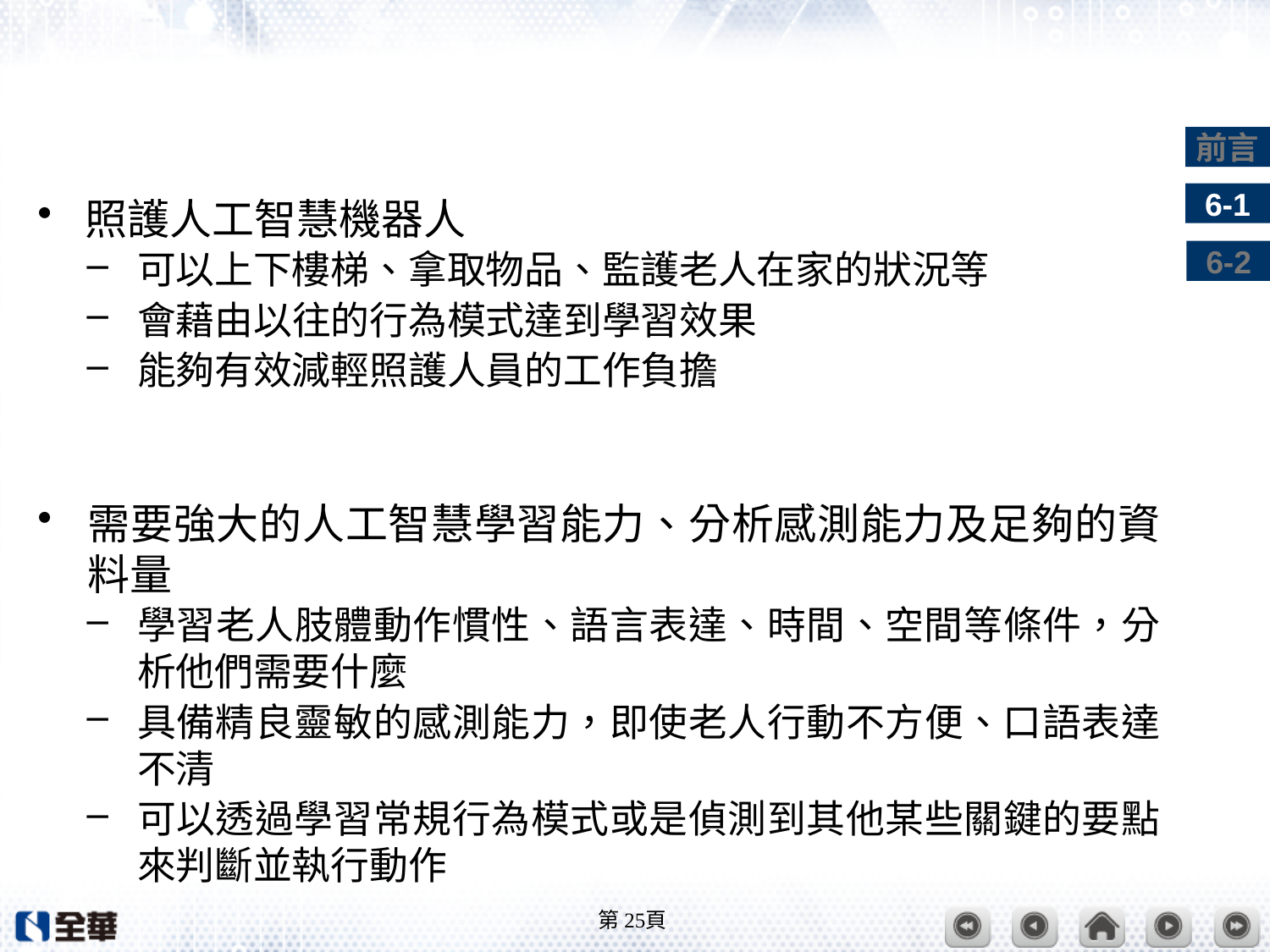

#
照護人工智慧機器人
可以上下樓梯、拿取物品、監護老人在家的狀況等
會藉由以往的行為模式達到學習效果
能夠有效減輕照護人員的工作負擔

需要強大的人工智慧學習能力、分析感測能力及足夠的資料量
學習老人肢體動作慣性、語言表達、時間、空間等條件，分析他們需要什麼
具備精良靈敏的感測能力，即使老人行動不方便、口語表達不清
可以透過學習常規行為模式或是偵測到其他某些關鍵的要點來判斷並執行動作